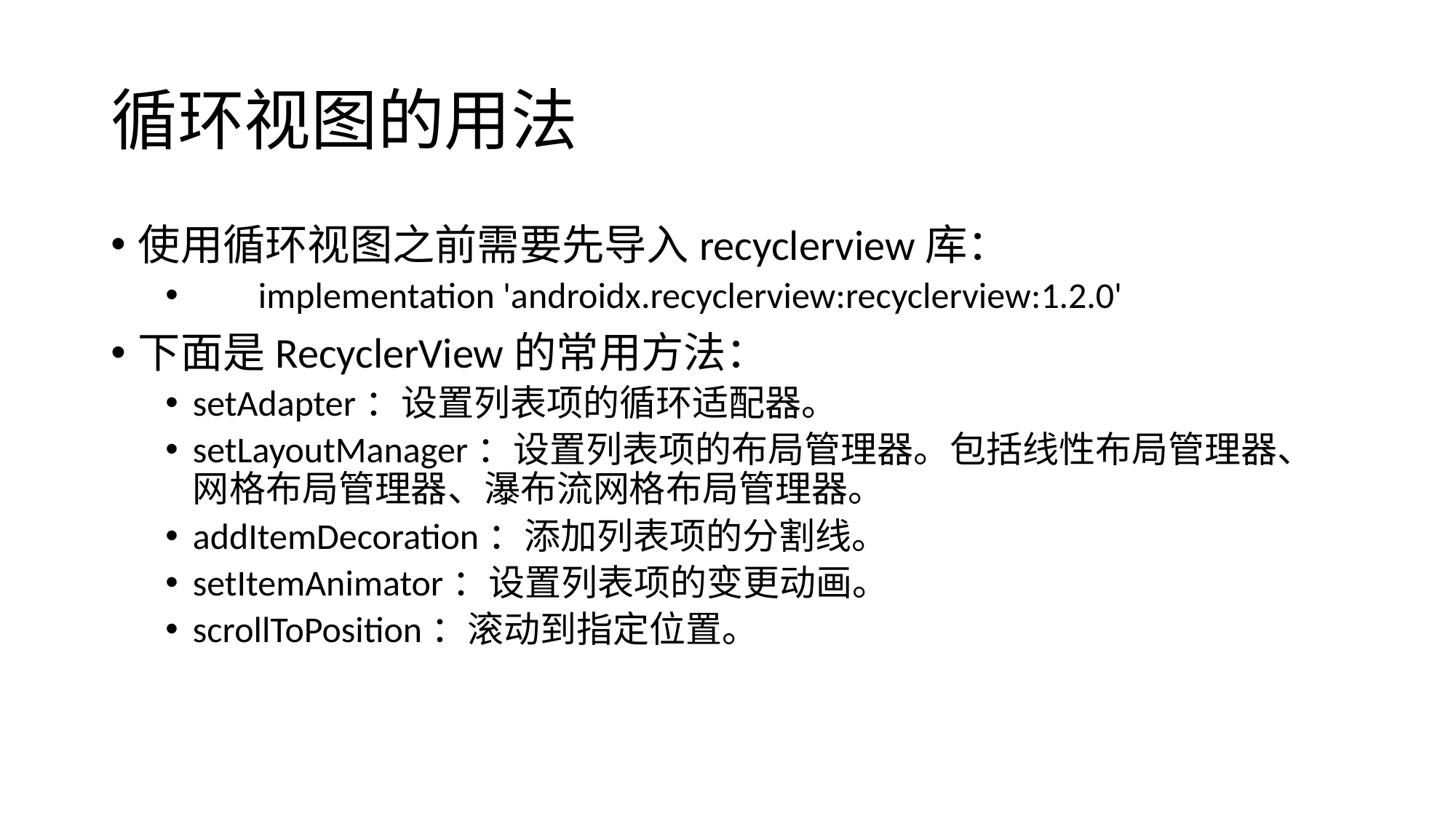

# 循环视图的用法
使用循环视图之前需要先导入recyclerview库：
        implementation 'androidx.recyclerview:recyclerview:1.2.0'
下面是RecyclerView的常用方法：
setAdapter：设置列表项的循环适配器。
setLayoutManager：设置列表项的布局管理器。包括线性布局管理器、网格布局管理器、瀑布流网格布局管理器。
addItemDecoration：添加列表项的分割线。
setItemAnimator：设置列表项的变更动画。
scrollToPosition：滚动到指定位置。